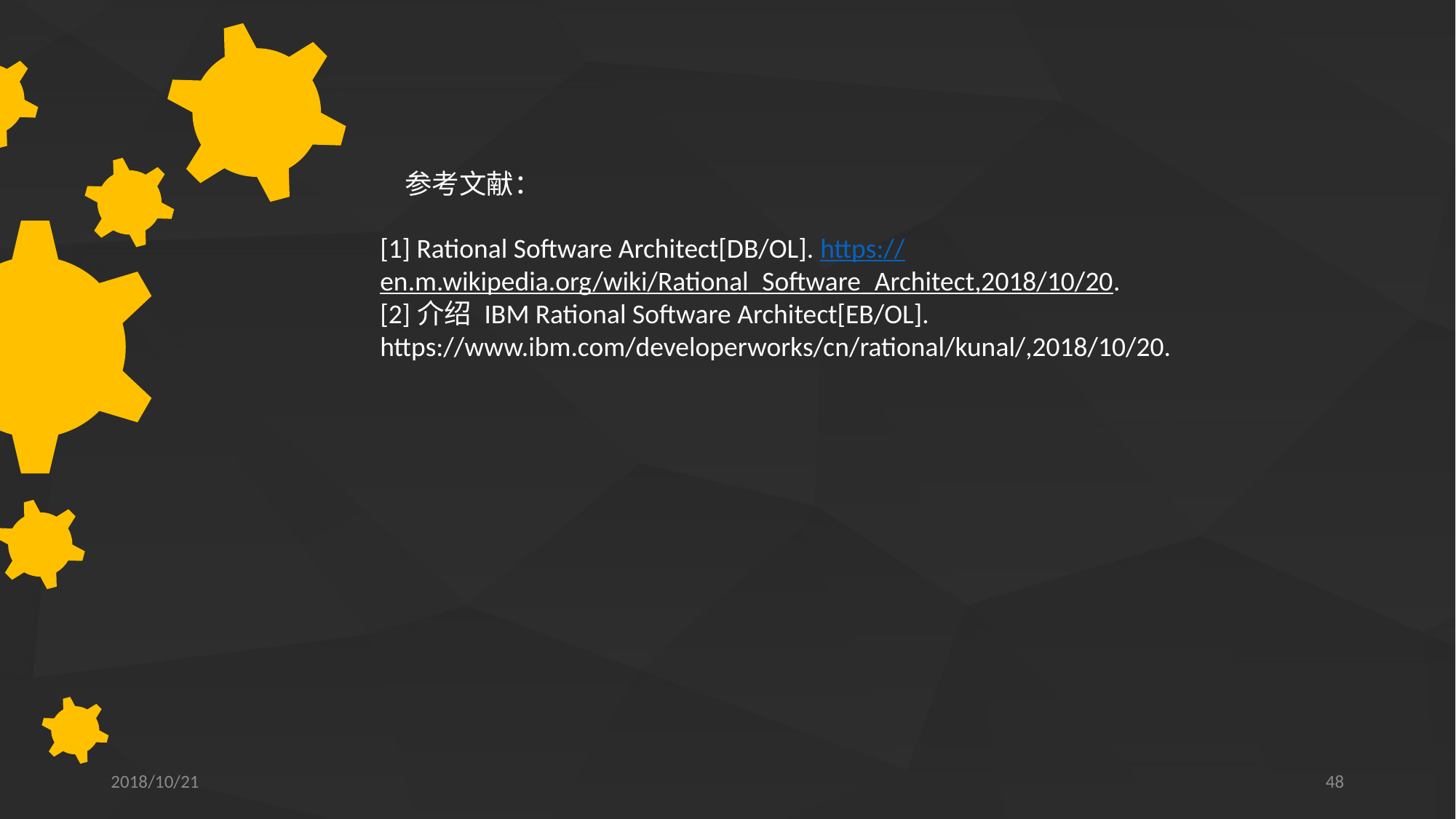

参考文献：

[1] Rational Software Architect[DB/OL]. https://en.m.wikipedia.org/wiki/Rational_Software_Architect,2018/10/20.
[2]介绍 IBM Rational Software Architect[EB/OL].
https://www.ibm.com/developerworks/cn/rational/kunal/,2018/10/20.

2018/10/21
48